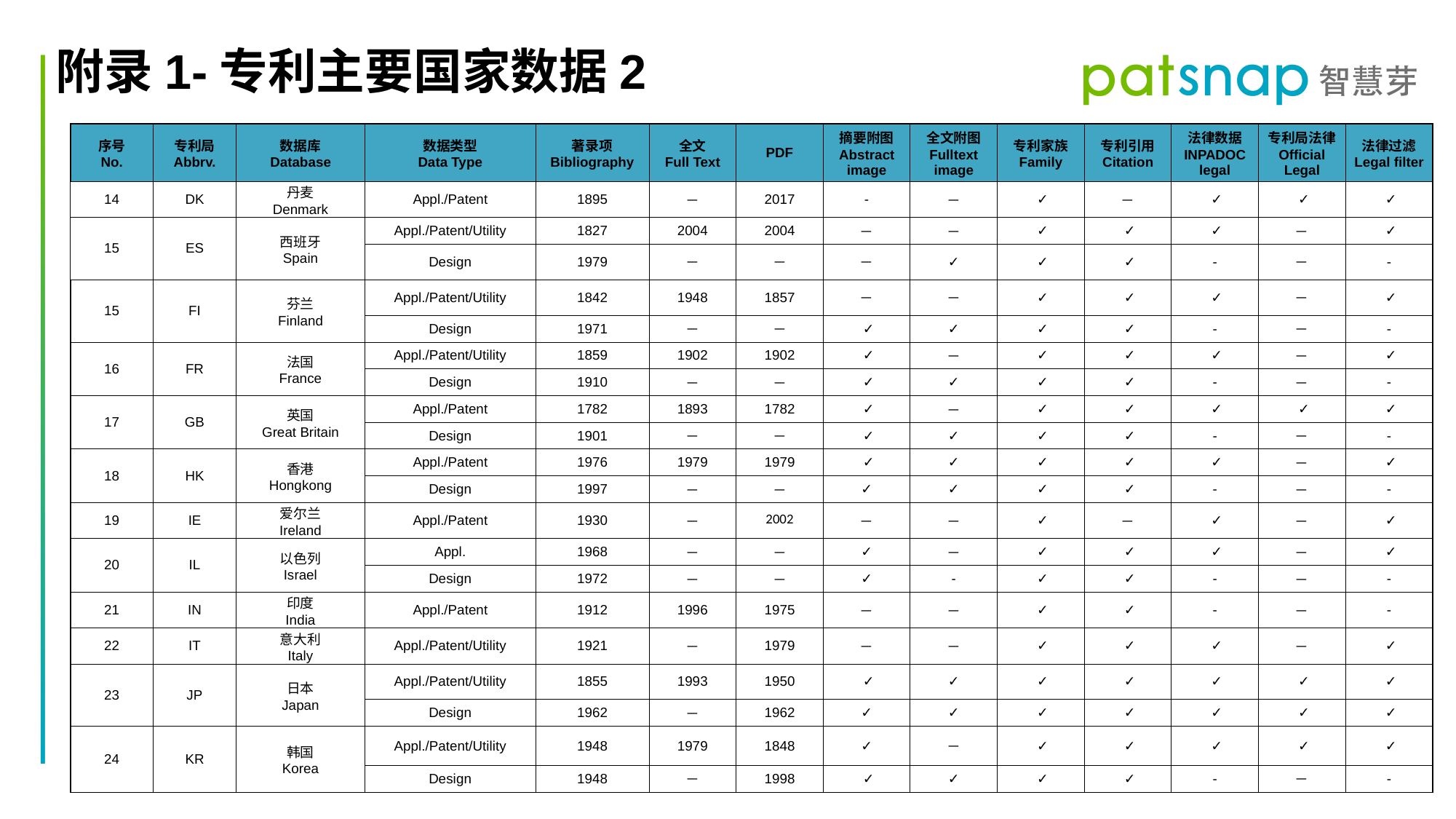

附录1-专利主要国家数据2
| 序号 No. | 专利局 Abbrv. | 数据库 Database | 数据类型 Data Type | 著录项 Bibliography | 全文 Full Text | PDF | 摘要附图 Abstract image | 全文附图 Fulltext image | 专利家族 Family | 专利引用 Citation | 法律数据 INPADOC legal | 专利局法律 Official Legal | 法律过滤 Legal filter |
| --- | --- | --- | --- | --- | --- | --- | --- | --- | --- | --- | --- | --- | --- |
| 14 | DK | 丹麦 Denmark | Appl./Patent | 1895 | － | 2017 | - | － | ✓ | － | ✓ | ✓ | ✓ |
| 15 | ES | 西班牙 Spain | Appl./Patent/Utility | 1827 | 2004 | 2004 | － | － | ✓ | ✓ | ✓ | － | ✓ |
|  |  |  | Design | 1979 | － | － | － | ✓ | ✓ | ✓ | - | － | - |
| 15 | FI | 芬兰 Finland | Appl./Patent/Utility | 1842 | 1948 | 1857 | － | － | ✓ | ✓ | ✓ | － | ✓ |
|  |  |  | Design | 1971 | － | － | ✓ | ✓ | ✓ | ✓ | - | － | - |
| 16 | FR | 法国 France | Appl./Patent/Utility | 1859 | 1902 | 1902 | ✓ | － | ✓ | ✓ | ✓ | － | ✓ |
|  |  |  | Design | 1910 | － | － | ✓ | ✓ | ✓ | ✓ | - | － | - |
| 17 | GB | 英国 Great Britain | Appl./Patent | 1782 | 1893 | 1782 | ✓ | － | ✓ | ✓ | ✓ | ✓ | ✓ |
|  |  |  | Design | 1901 | － | － | ✓ | ✓ | ✓ | ✓ | - | － | - |
| 18 | HK | 香港 Hongkong | Appl./Patent | 1976 | 1979 | 1979 | ✓ | ✓ | ✓ | ✓ | ✓ | － | ✓ |
|  |  |  | Design | 1997 | － | － | ✓ | ✓ | ✓ | ✓ | - | － | - |
| 19 | IE | 爱尔兰 Ireland | Appl./Patent | 1930 | － | 2002 | － | － | ✓ | － | ✓ | － | ✓ |
| 20 | IL | 以色列 Israel | Appl. | 1968 | － | － | ✓ | － | ✓ | ✓ | ✓ | － | ✓ |
|  |  |  | Design | 1972 | － | － | ✓ | - | ✓ | ✓ | - | － | - |
| 21 | IN | 印度 India | Appl./Patent | 1912 | 1996 | 1975 | － | － | ✓ | ✓ | - | － | - |
| 22 | IT | 意大利 Italy | Appl./Patent/Utility | 1921 | － | 1979 | － | － | ✓ | ✓ | ✓ | － | ✓ |
| 23 | JP | 日本 Japan | Appl./Patent/Utility | 1855 | 1993 | 1950 | ✓ | ✓ | ✓ | ✓ | ✓ | ✓ | ✓ |
|  |  |  | Design | 1962 | － | 1962 | ✓ | ✓ | ✓ | ✓ | ✓ | ✓ | ✓ |
| 24 | KR | 韩国 Korea | Appl./Patent/Utility | 1948 | 1979 | 1848 | ✓ | － | ✓ | ✓ | ✓ | ✓ | ✓ |
|  |  |  | Design | 1948 | － | 1998 | ✓ | ✓ | ✓ | ✓ | - | － | - |